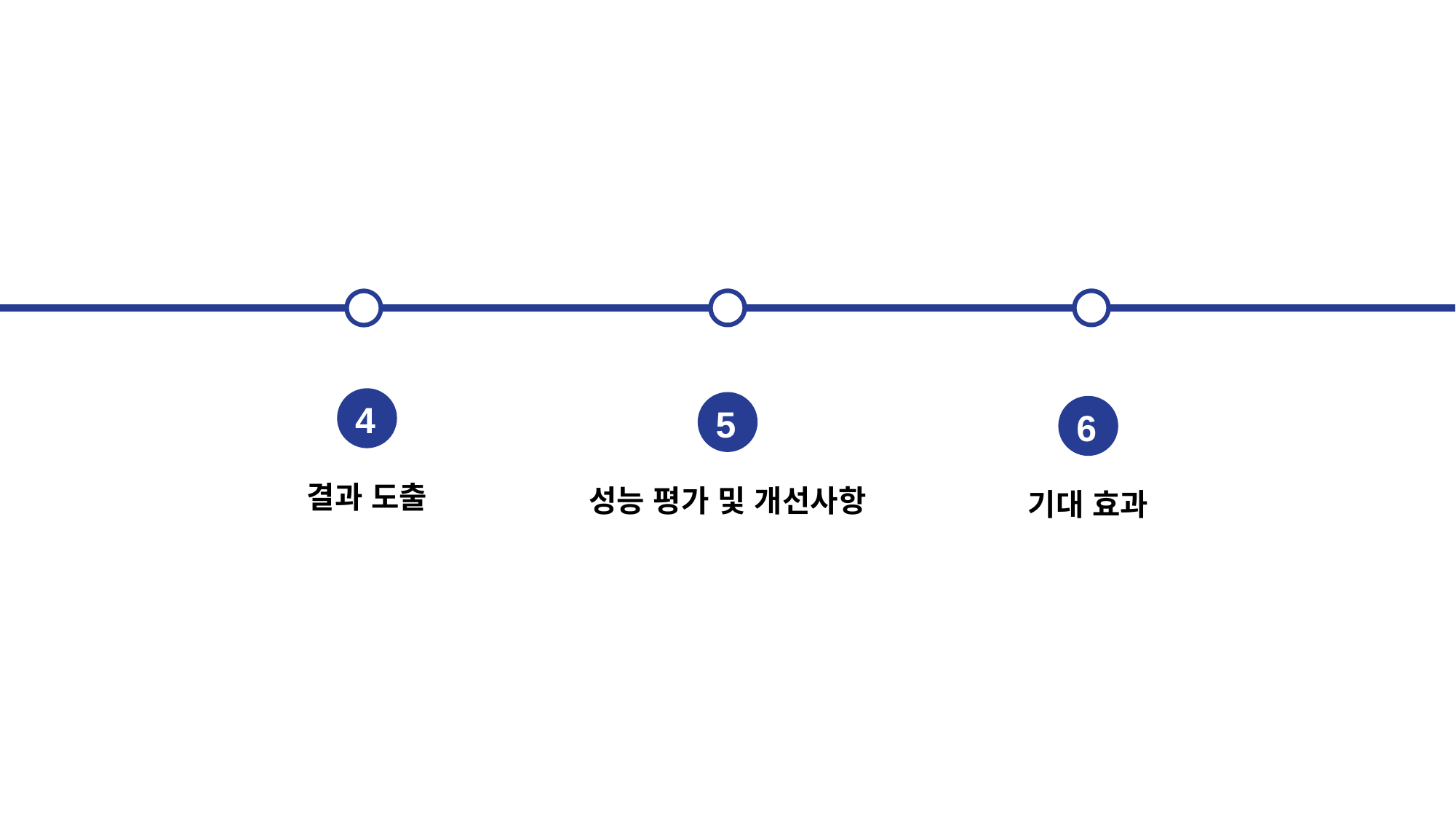

4
결과 도출

5
성능 평가 및 개선사항

6
기대 효과